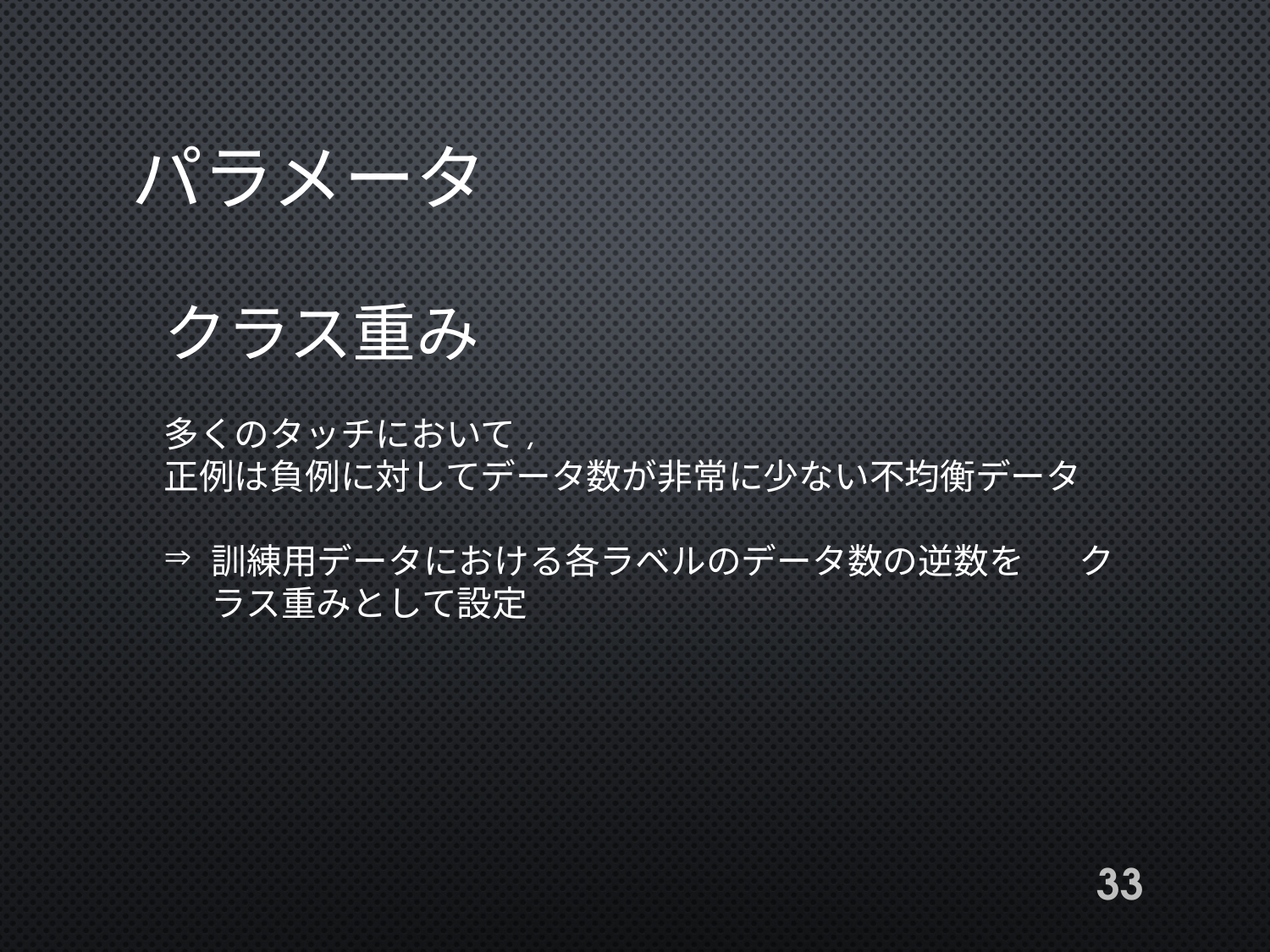

# パラメータ
クラス重み

多くのタッチにおいて,
正例は負例に対してデータ数が非常に少ない不均衡データ

訓練用データにおける各ラベルのデータ数の逆数を       クラス重みとして設定
33